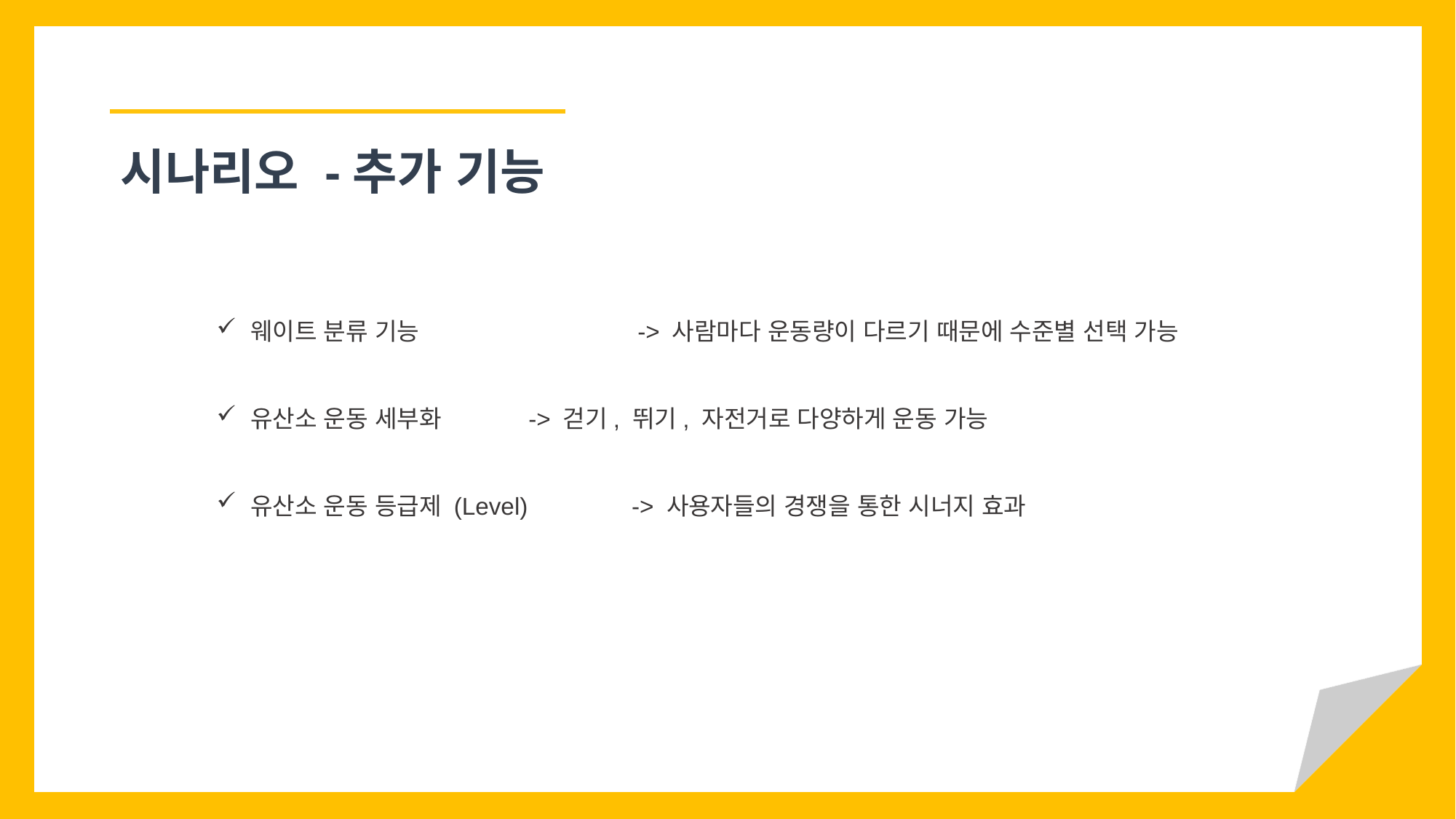

시나리오 -추가 기능
웨이트 분류 기능		        -> 사람마다 운동량이 다르기 때문에 수준별 선택 가능

유산소 운동 세부화	        -> 걷기, 뛰기, 자전거로 다양하게 운동 가능

유산소 운동 등급제 (Level)	        -> 사용자들의 경쟁을 통한 시너지 효과